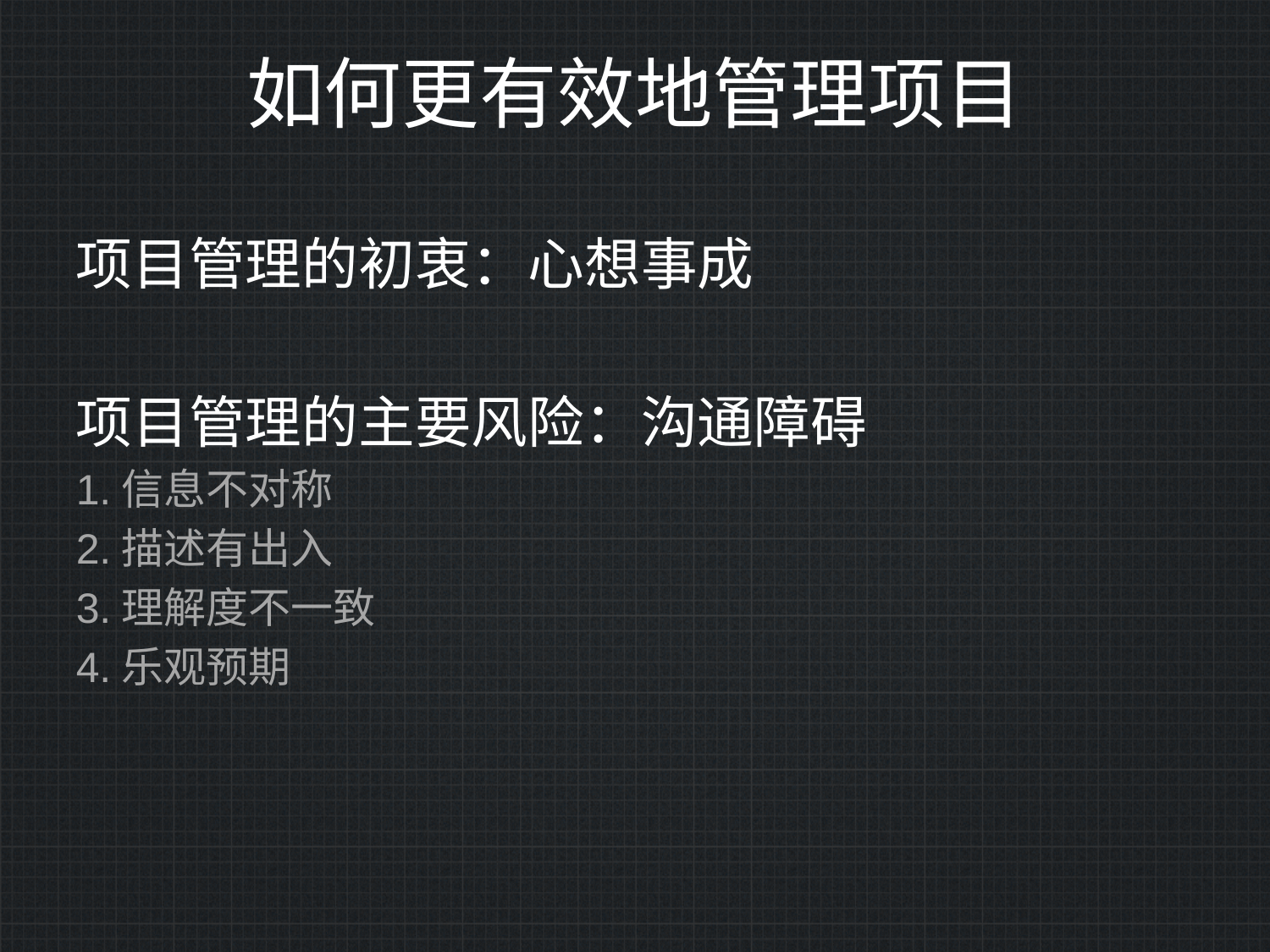

# 如何更有效地管理项目
项目管理的初衷：心想事成

项目管理的主要风险：沟通障碍
1.信息不对称
2.描述有出入
3.理解度不一致
4.乐观预期